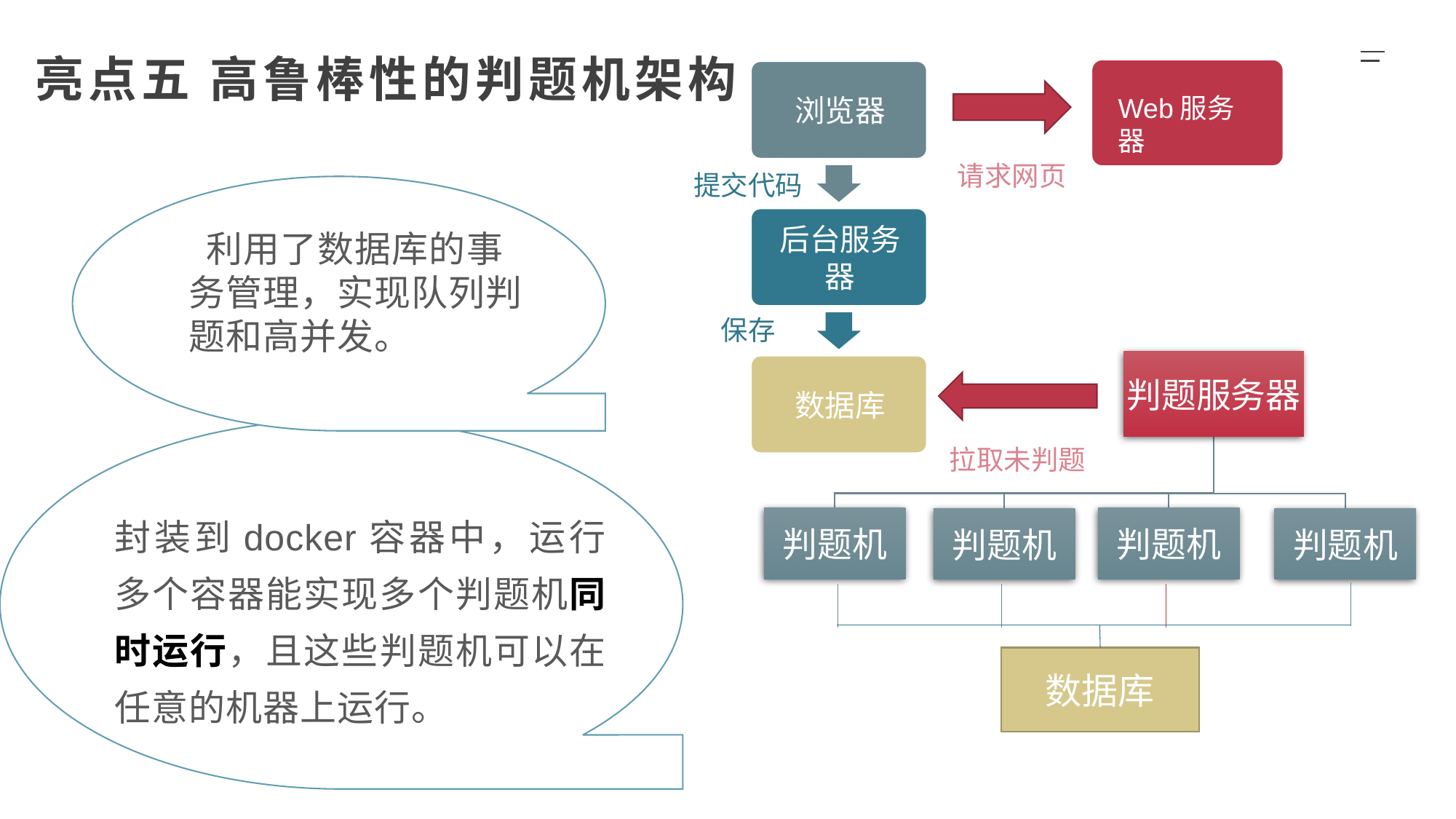

亮点五 高鲁棒性的判题机架构

浏览器

后台服务器

数据库
判题服务器
判题机
判题机
判题机
判题机

Web服务器

请求网页
提交代码

 利用了数据库的事务管理，实现队列判题和高并发。
保存

拉取未判题

封装到docker容器中，运行多个容器能实现多个判题机同时运行，且这些判题机可以在任意的机器上运行。

数据库